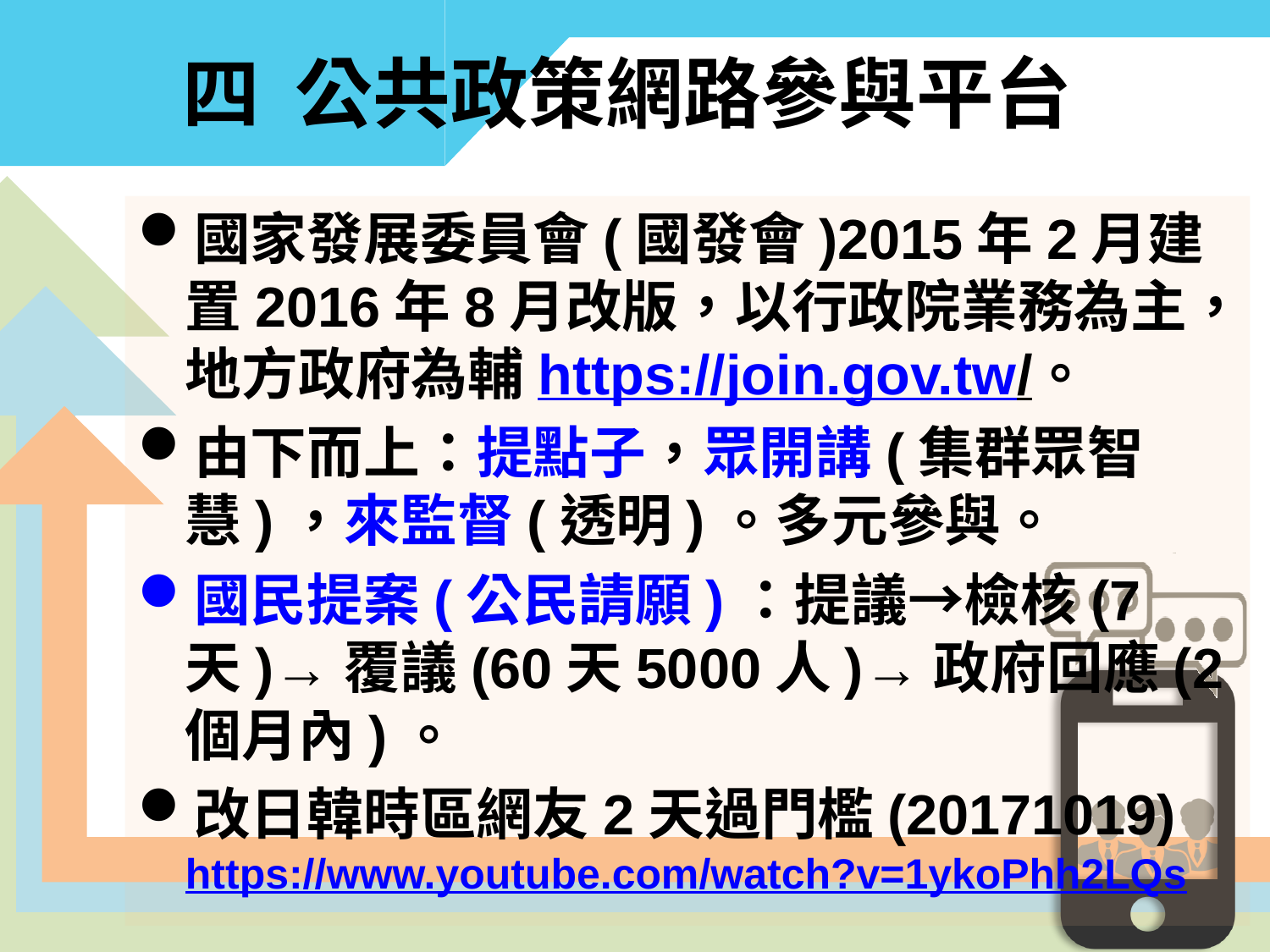

# 四  公共政策網路參與平台
國家發展委員會(國發會)2015年2月建置2016年8月改版，以行政院業務為主，地方政府為輔https://join.gov.tw/。
由下而上：提點子，眾開講(集群眾智慧)，來監督(透明)。多元參與。
國民提案(公民請願)：提議→檢核(7天)→覆議(60天5000人)→政府回應(2個月內)。
改日韓時區網友2天過門檻(20171019) https://www.youtube.com/watch?v=1ykoPhh2LQs